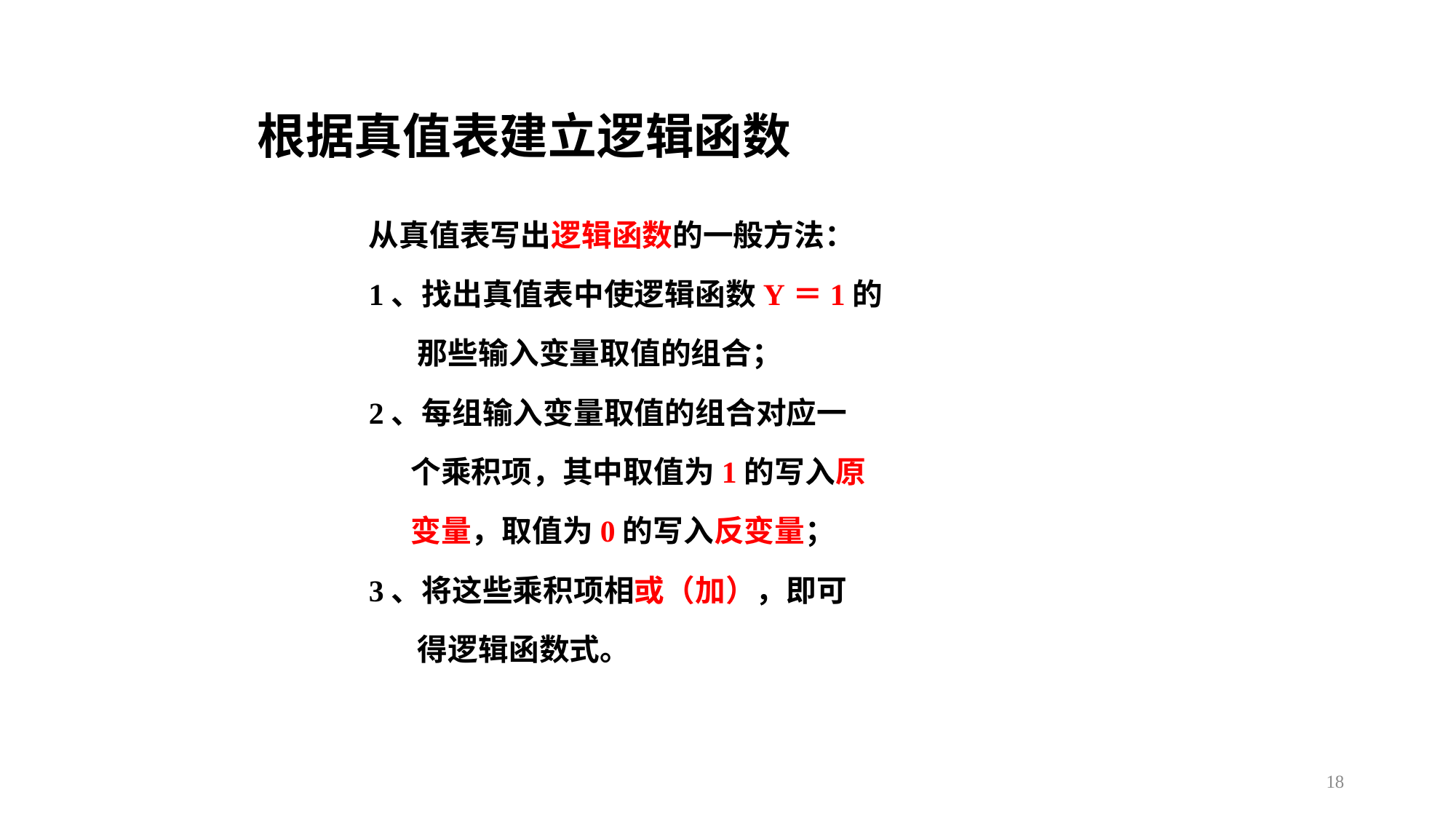

根据真值表建立逻辑函数
从真值表写出逻辑函数的一般方法：
1、找出真值表中使逻辑函数Y＝1的
      那些输入变量取值的组合；
2、每组输入变量取值的组合对应一
     个乘积项，其中取值为1的写入原
     变量，取值为0的写入反变量；
3、将这些乘积项相或（加），即可
      得逻辑函数式。
18